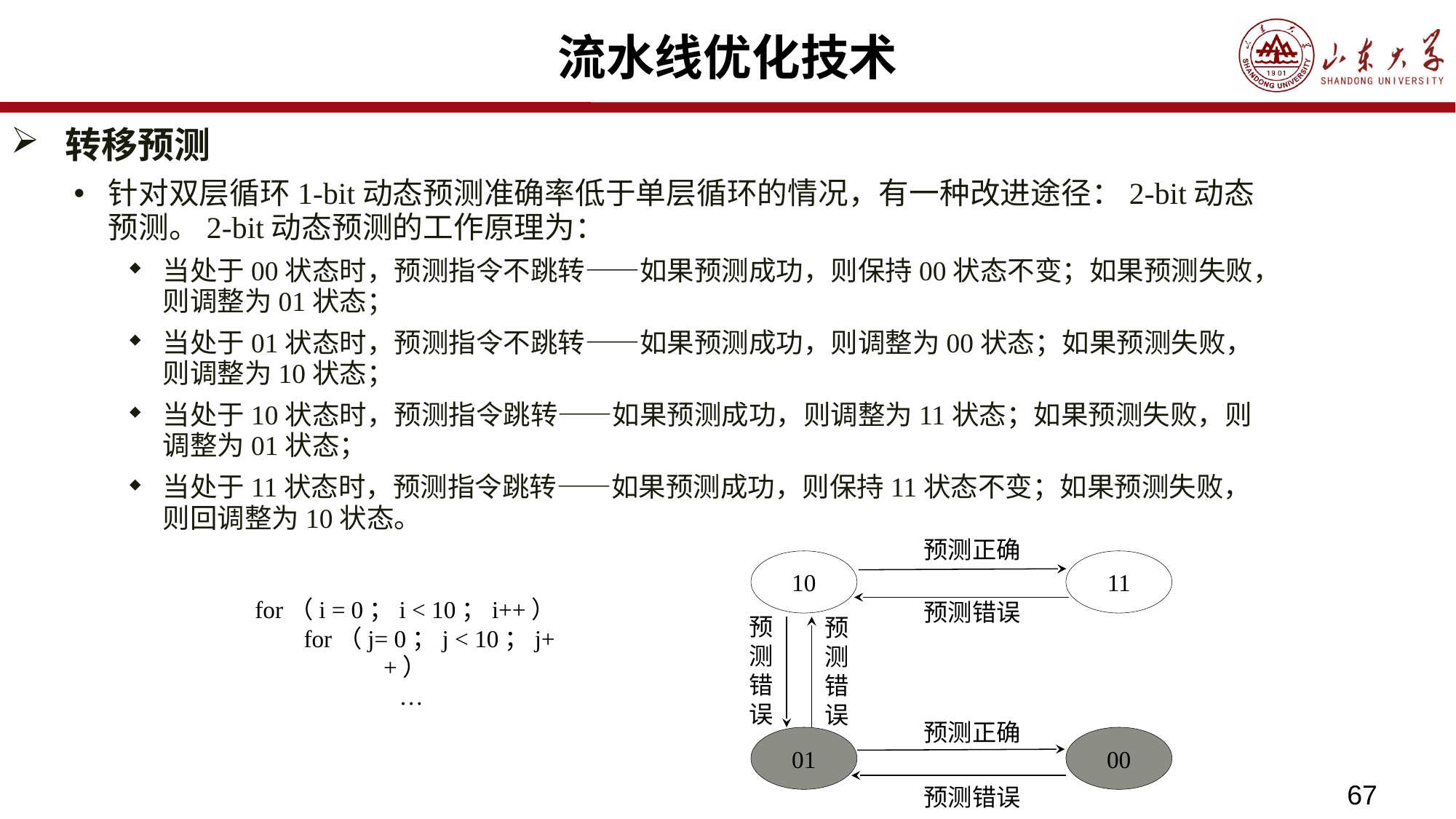

# 流水线优化技术
转移预测
针对双层循环1-bit动态预测准确率低于单层循环的情况，有一种改进途径：2-bit动态预测。2-bit动态预测的工作原理为：
当处于00状态时，预测指令不跳转——如果预测成功，则保持00状态不变；如果预测失败，则调整为01状态；
当处于01状态时，预测指令不跳转——如果预测成功，则调整为00状态；如果预测失败，则调整为10状态；
当处于10状态时，预测指令跳转——如果预测成功，则调整为11状态；如果预测失败，则调整为01状态；
当处于11状态时，预测指令跳转——如果预测成功，则保持11状态不变；如果预测失败，则回调整为10状态。
预测正确
11
10
for（i = 0；i < 10；i++）
        for（j= 0；j < 10；j++）
  …
预测错误
预测错误
预测错误
预测正确
01
00
67
预测错误